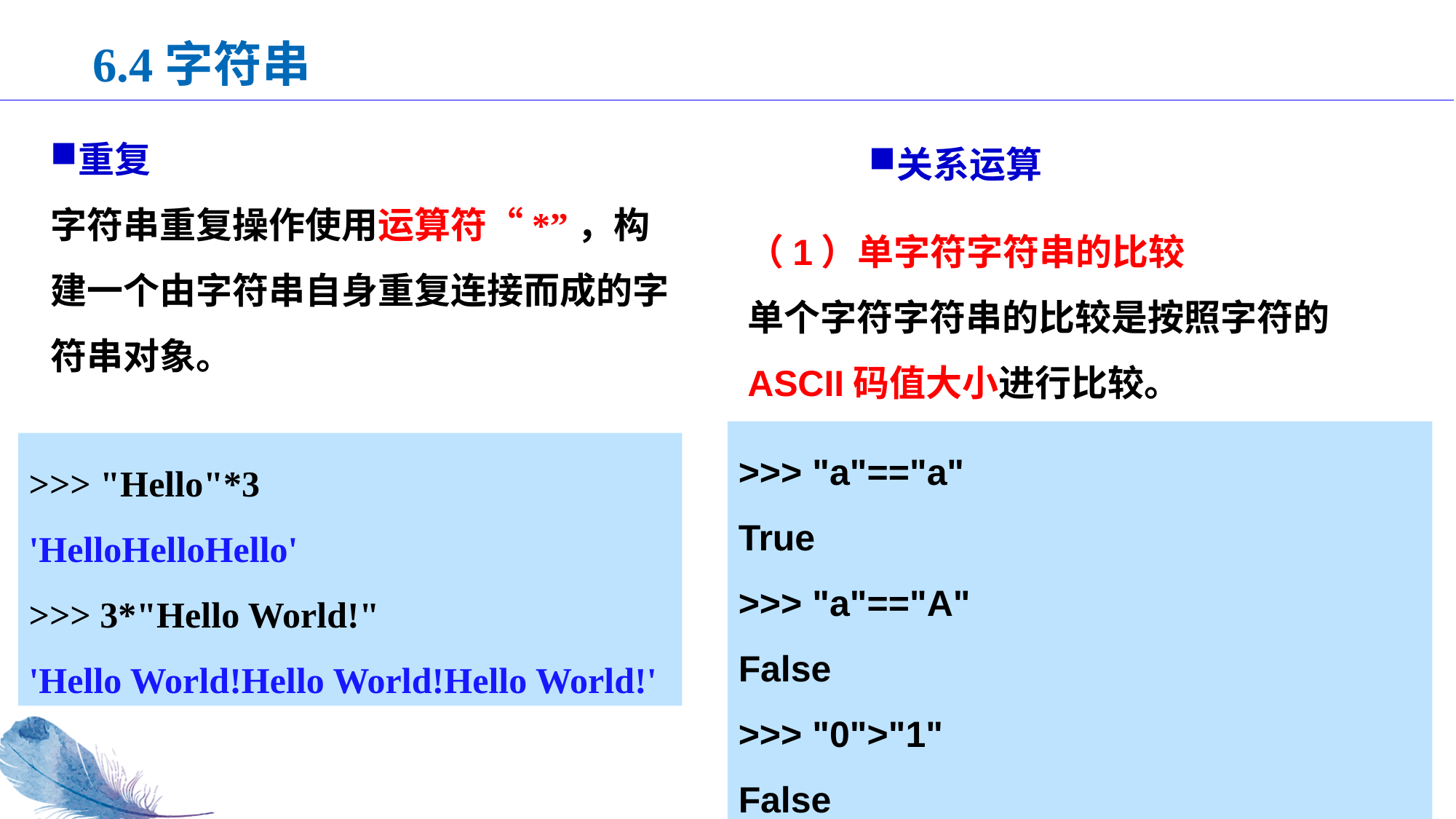

6.4字符串
重复
字符串重复操作使用运算符“*”，构建一个由字符串自身重复连接而成的字符串对象。
关系运算
（1）单字符字符串的比较
单个字符字符串的比较是按照字符的ASCII码值大小进行比较。
>>> "a"=="a"
True
>>> "a"=="A"
False
>>> "0">"1"
False
>>> "Hello"*3
'HelloHelloHello'
>>> 3*"Hello World!"
'Hello World!Hello World!Hello World!'